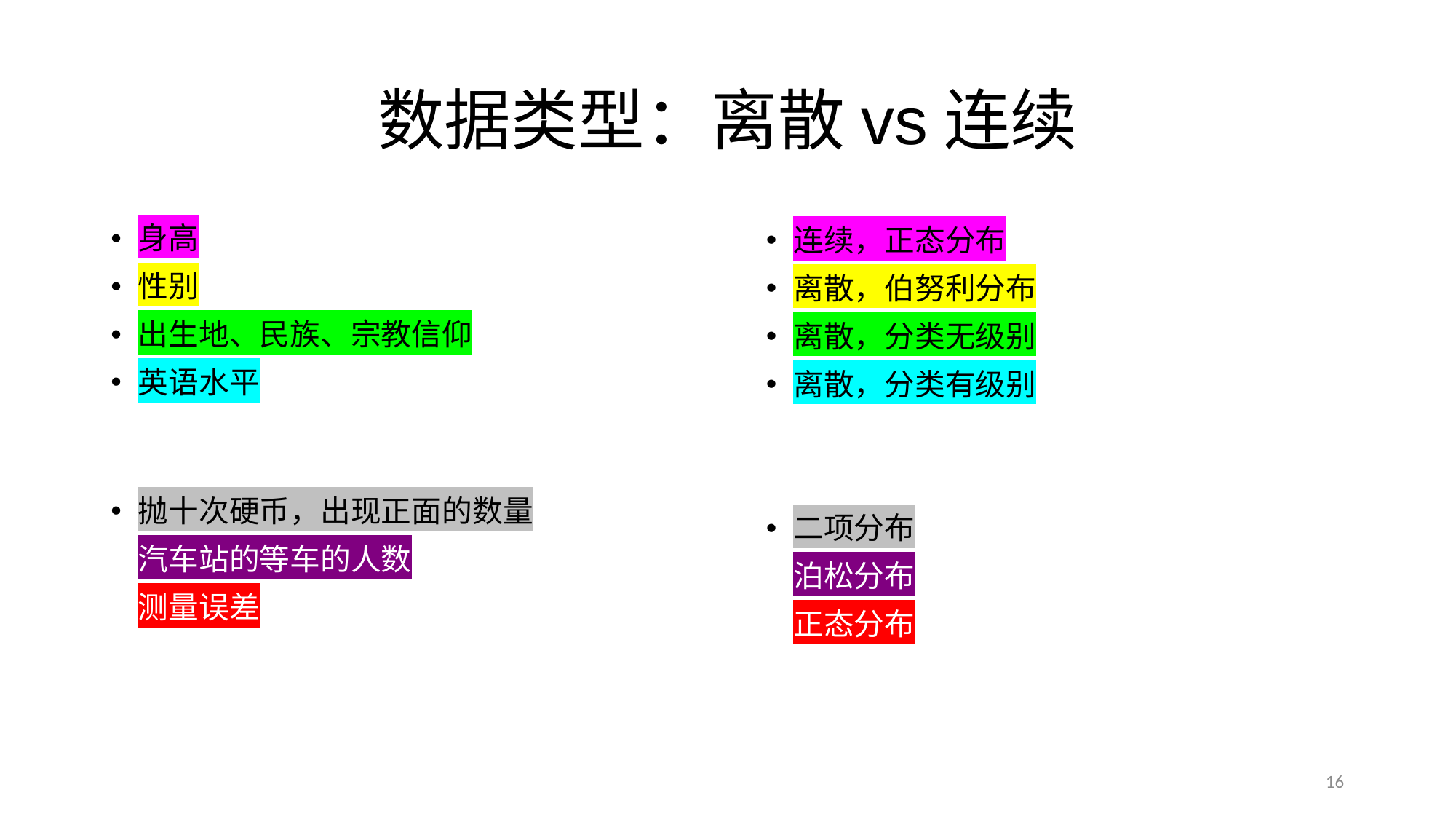

# 数据类型：离散vs连续
身高
性别
出生地、民族、宗教信仰
英语水平

抛十次硬币，出现正面的数量
汽车站的等车的人数
测量误差

连续，正态分布
离散，伯努利分布
离散，分类无级别
离散，分类有级别

二项分布
泊松分布
正态分布

16